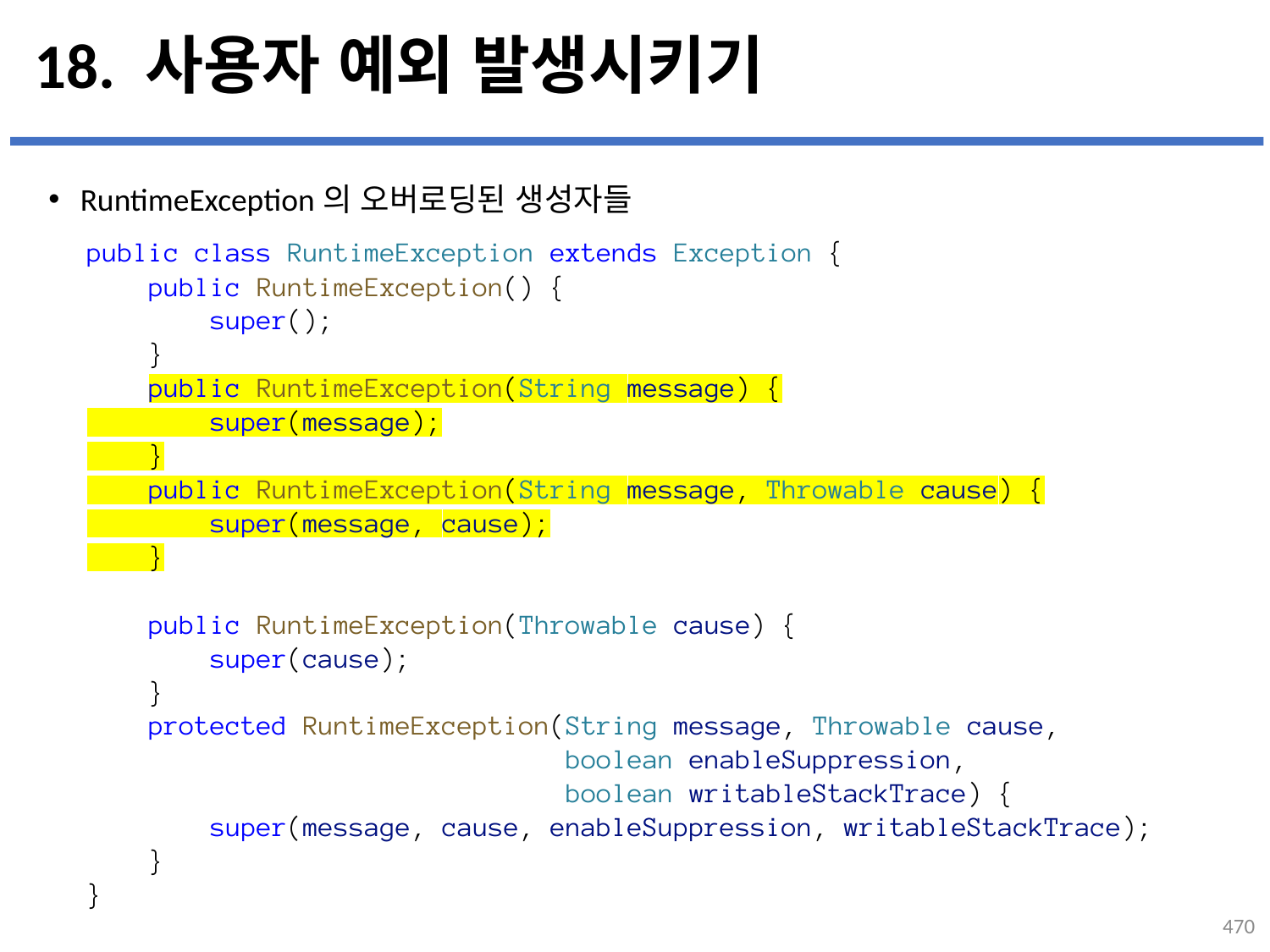

# 18. 사용자 예외 발생시키기
RuntimeException의 오버로딩된 생성자들

public class RuntimeException extends Exception {
    public RuntimeException() {
        super();
    }
    public RuntimeException(String message) {
        super(message);
    }
    public RuntimeException(String message, Throwable cause) {
        super(message, cause);
    }

    public RuntimeException(Throwable cause) {
        super(cause);
    }
    protected RuntimeException(String message, Throwable cause,
                               boolean enableSuppression,
                               boolean writableStackTrace) {
        super(message, cause, enableSuppression, writableStackTrace);
    }
}
...

설명
470